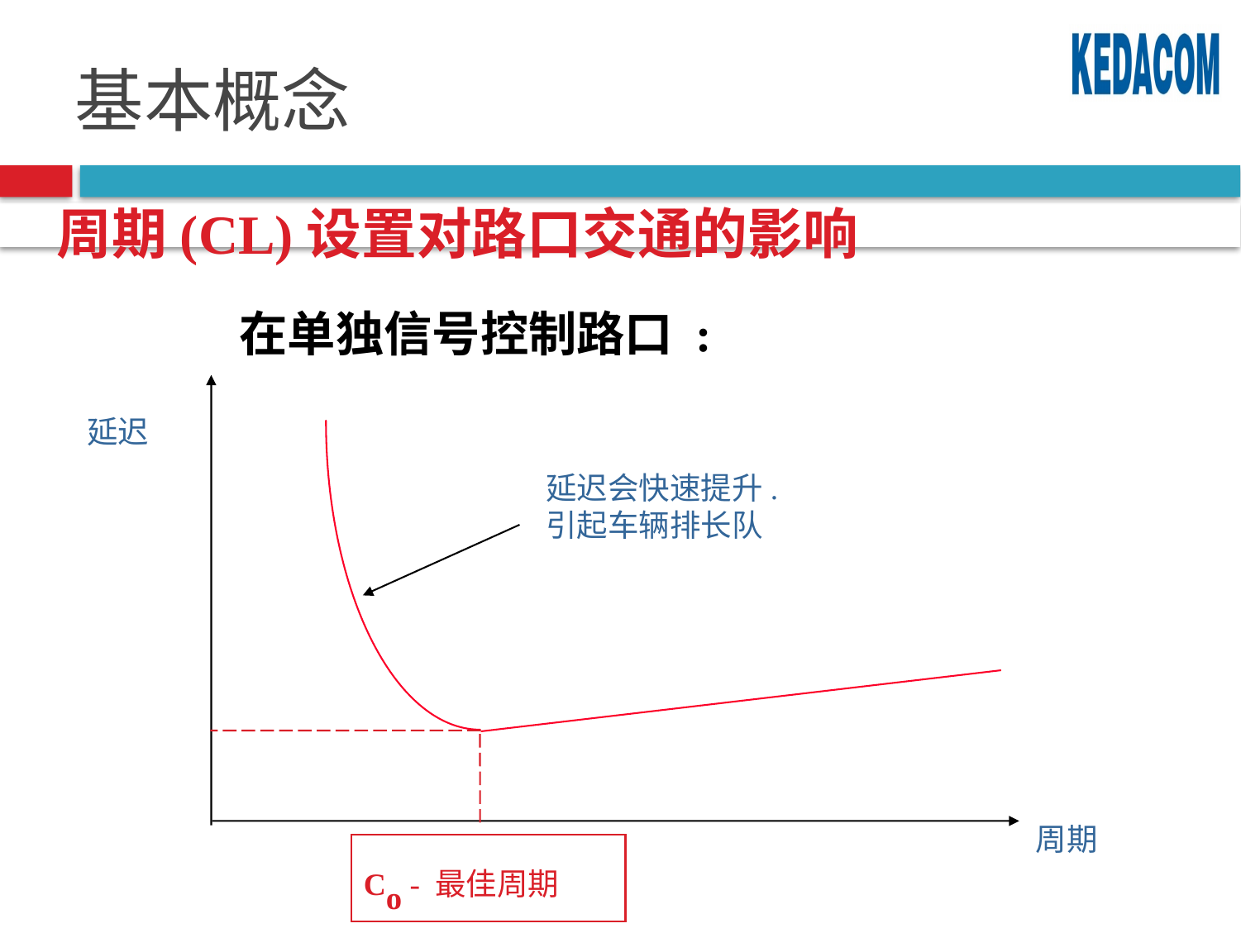

# 基本概念

周期(CL)设置对路口交通的影响

在单独信号控制路口 :

延迟

延迟会快速提升.
引起车辆排长队

周期

Co - 最佳周期